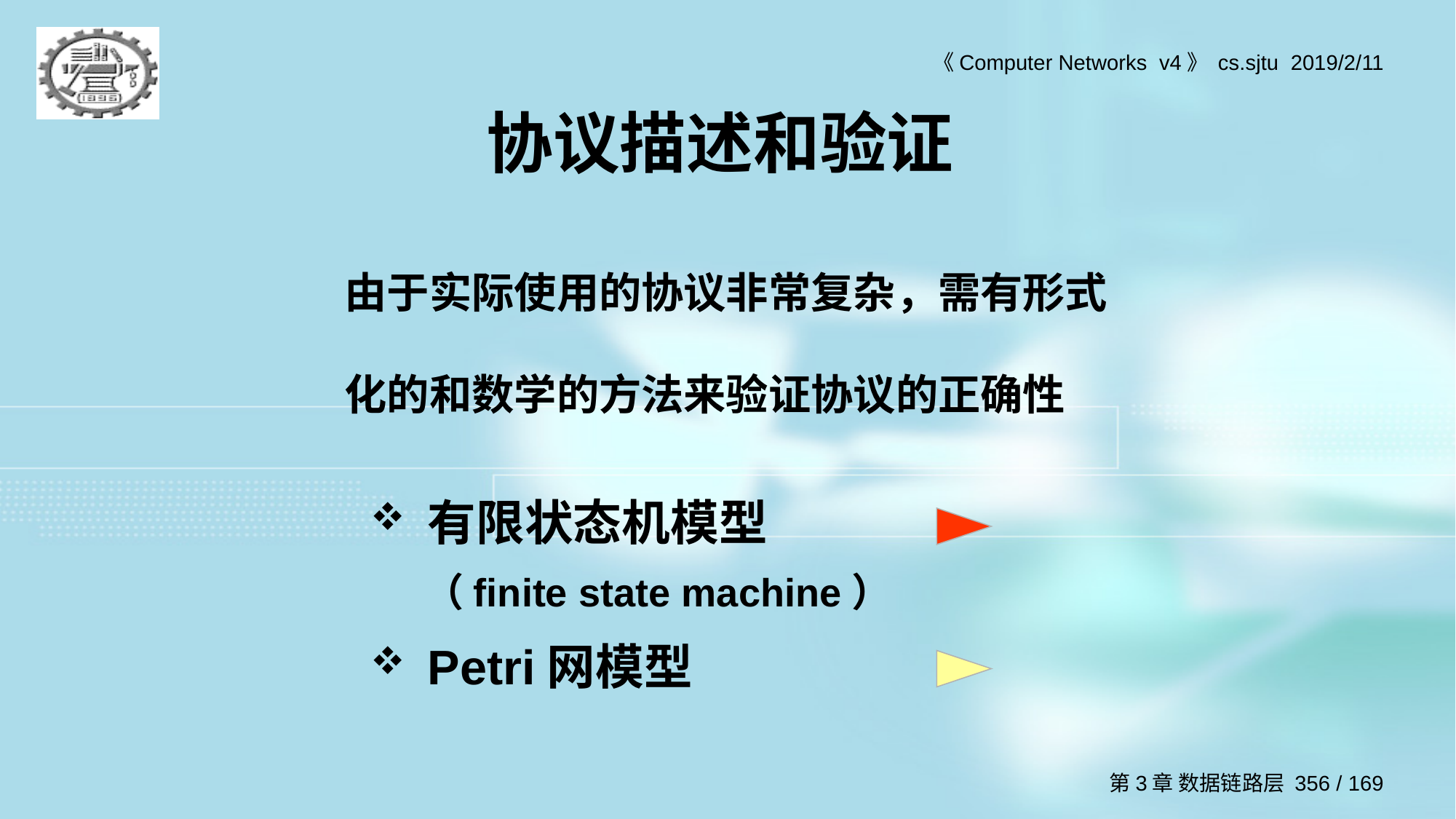

# 协议描述和验证
由于实际使用的协议非常复杂，需有形式化的和数学的方法来验证协议的正确性
有限状态机模型
     （finite state machine）
Petri网模型